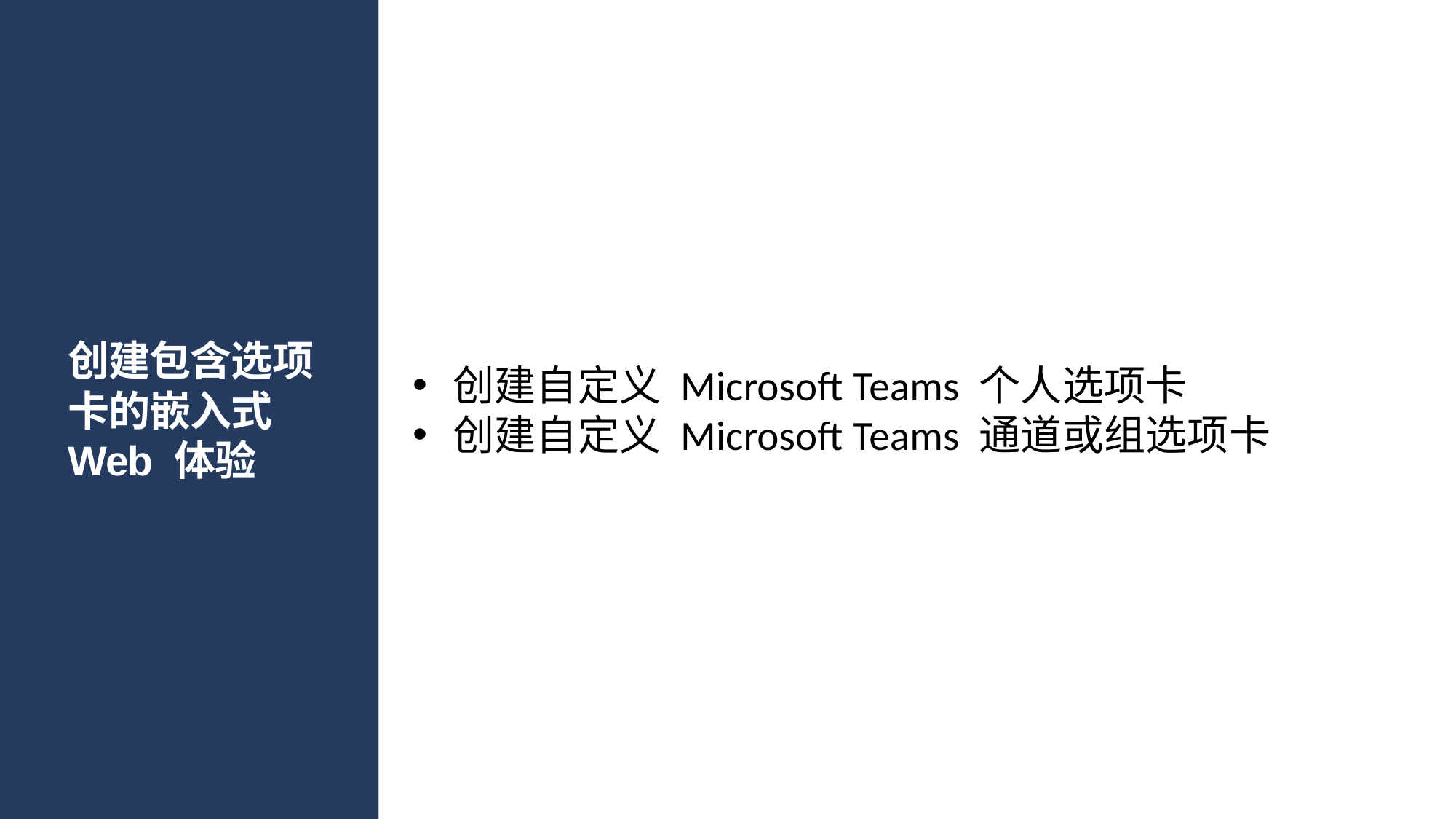

# 创建包含选项卡的嵌入式 Web 体验
创建自定义 Microsoft Teams 个人选项卡
创建自定义 Microsoft Teams 通道或组选项卡